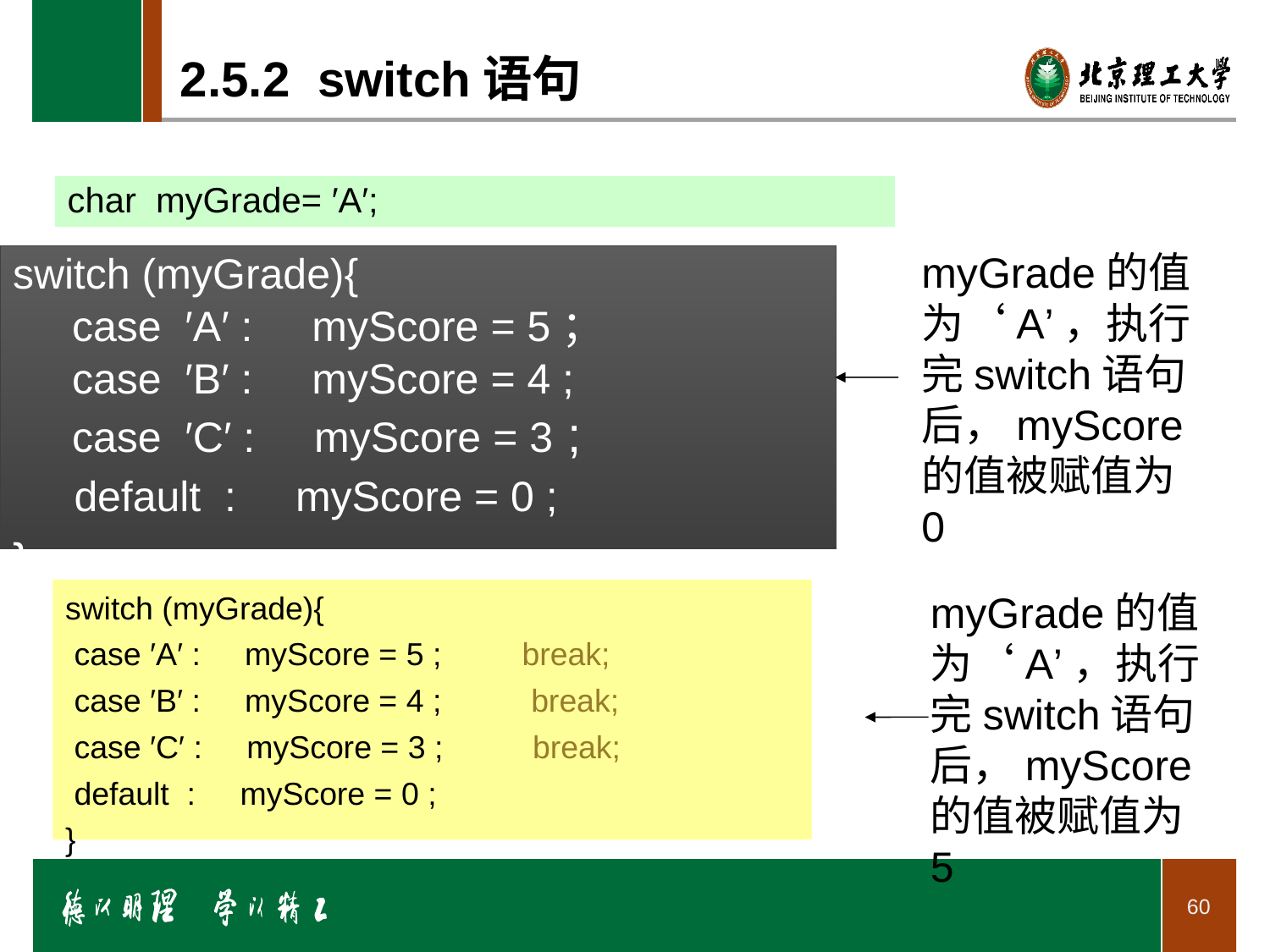

# 2.5.2  switch语句
char  myGrade= ′A′;
myGrade的值为‘A’，执行完switch语句后，myScore的值被赋值为0

switch (myGrade){
 case  ′A′ :     myScore = 5；
 case  ′B′ :     myScore = 4 ;
 case  ′C′ :     myScore = 3 ;
 default  :     myScore = 0 ;
}
myGrade的值为‘A’，执行完switch语句后，myScore的值被赋值为5

switch (myGrade){
 case ′A′ :     myScore = 5 ;         break;
 case ′B′ :     myScore = 4 ;          break;
 case ′C′ :     myScore = 3 ;          break;
 default  :     myScore = 0 ;
}